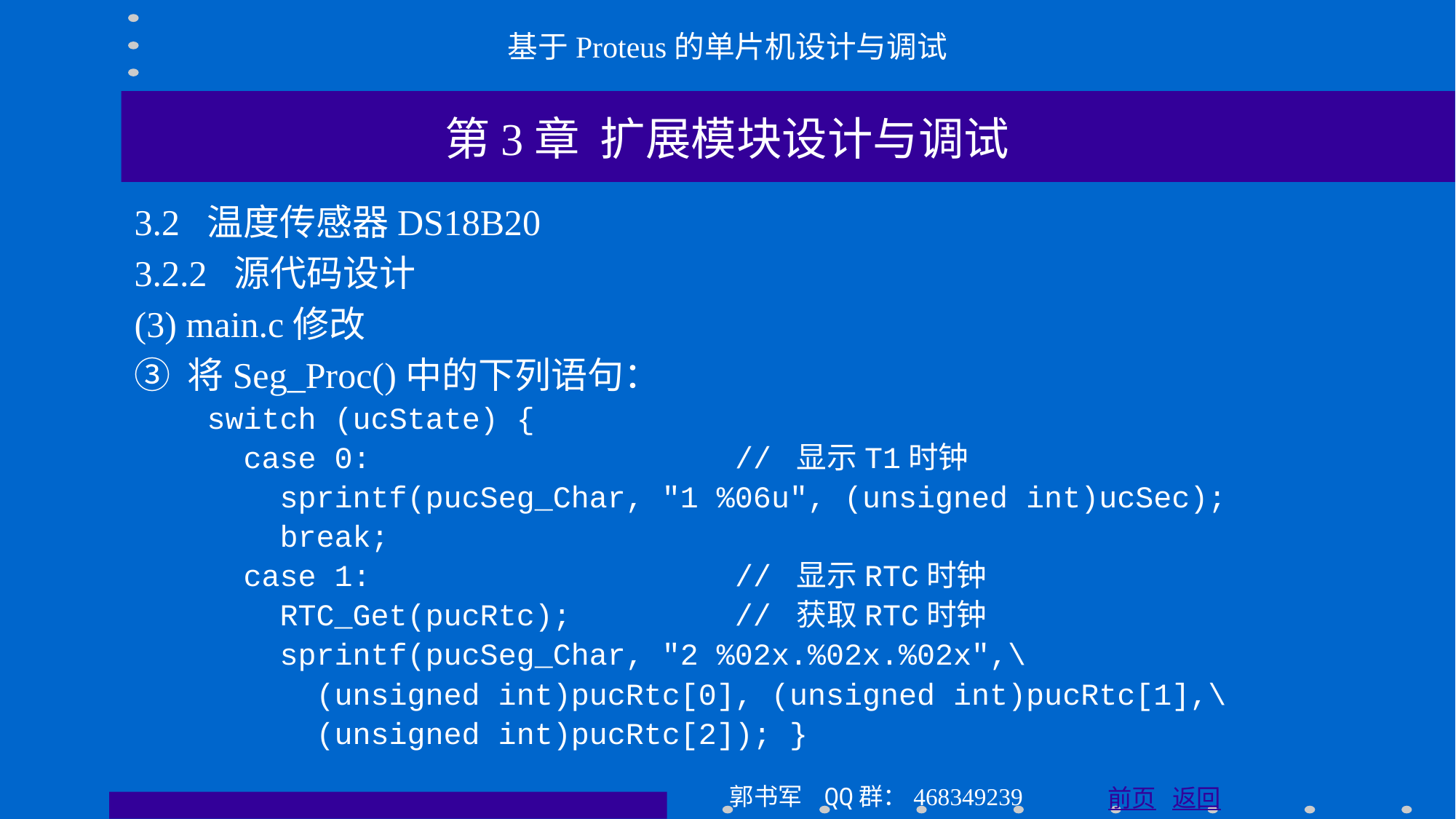

基于Proteus的单片机设计与调试
第3章  扩展模块设计与调试
3.2  温度传感器DS18B20
3.2.2  源代码设计
(3) main.c修改
③ 将Seg_Proc()中的下列语句：
    switch (ucState) {
      case 0:                    // 显示T1时钟
        sprintf(pucSeg_Char, "1 %06u", (unsigned int)ucSec);
        break;
      case 1:                    // 显示RTC时钟
        RTC_Get(pucRtc);         // 获取RTC时钟
        sprintf(pucSeg_Char, "2 %02x.%02x.%02x",\
          (unsigned int)pucRtc[0], (unsigned int)pucRtc[1],\
          (unsigned int)pucRtc[2]); }
郭书军   QQ群：468349239
前页   返回